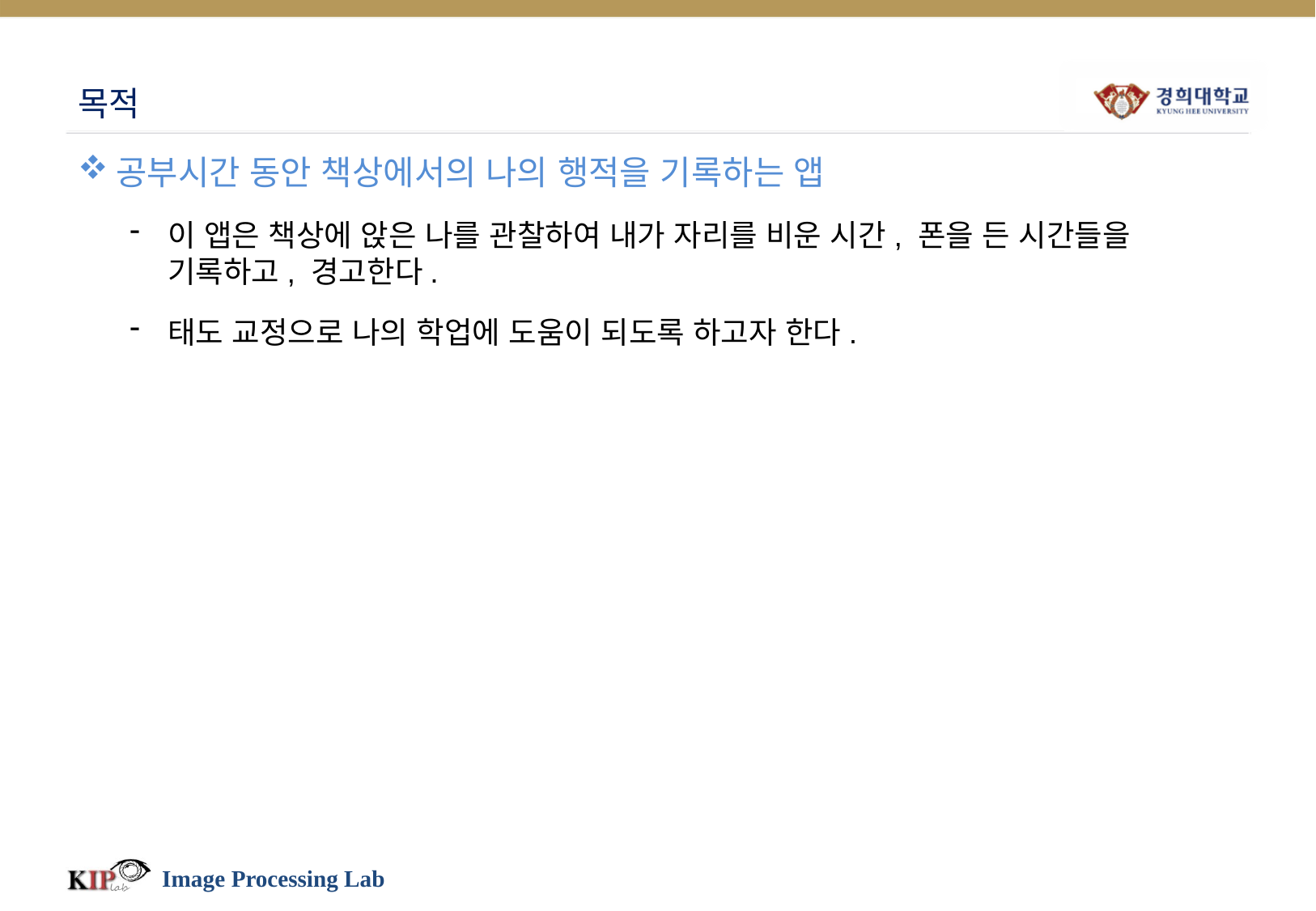

# 목적
공부시간 동안 책상에서의 나의 행적을 기록하는 앱
이 앱은 책상에 앉은 나를 관찰하여 내가 자리를 비운 시간, 폰을 든 시간들을 기록하고, 경고한다.
태도 교정으로 나의 학업에 도움이 되도록 하고자 한다.
Image Processing Lab